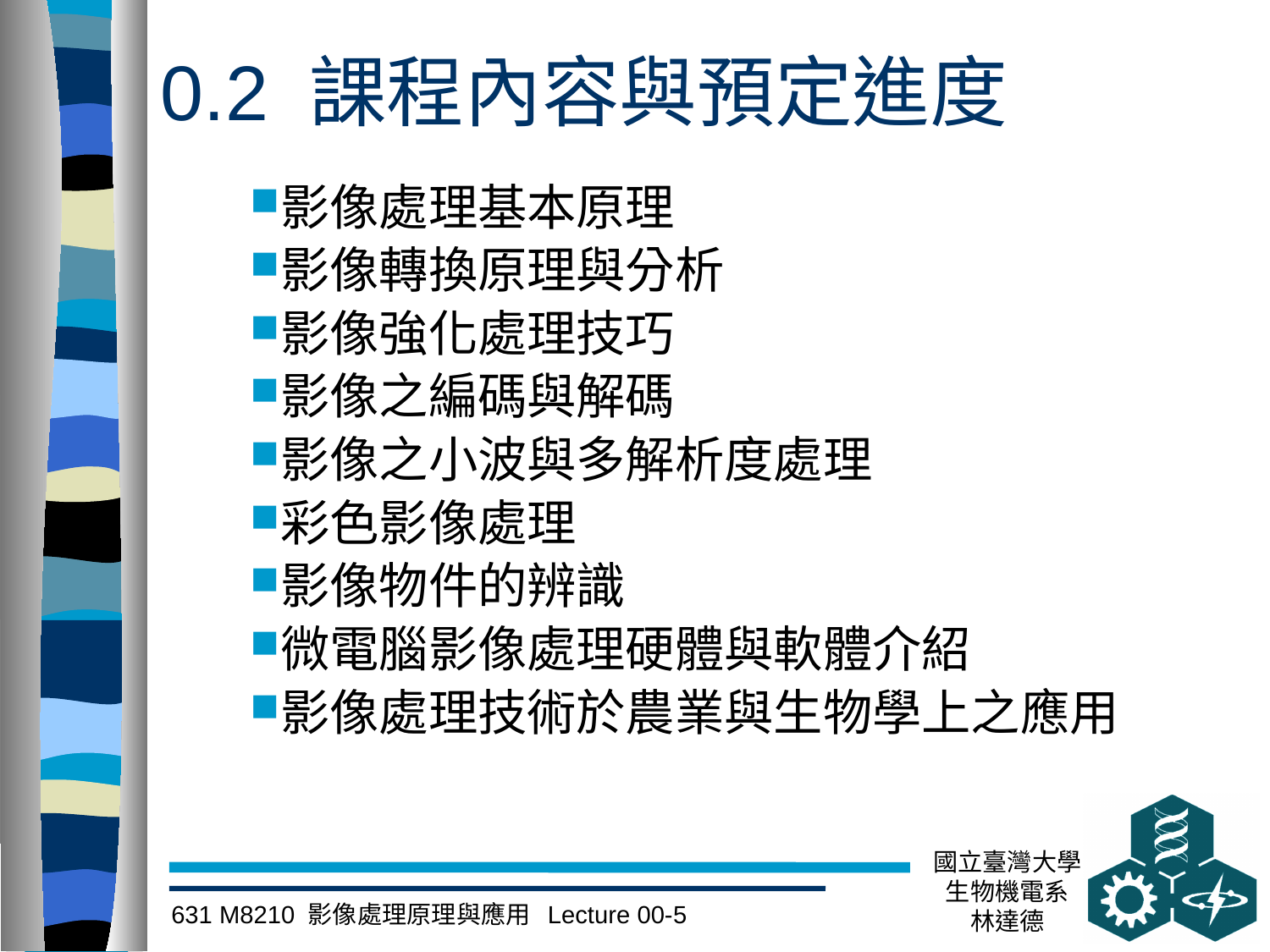

# 0.2 課程內容與預定進度
影像處理基本原理
影像轉換原理與分析
影像強化處理技巧
影像之編碼與解碼
影像之小波與多解析度處理
彩色影像處理
影像物件的辨識
微電腦影像處理硬體與軟體介紹
影像處理技術於農業與生物學上之應用